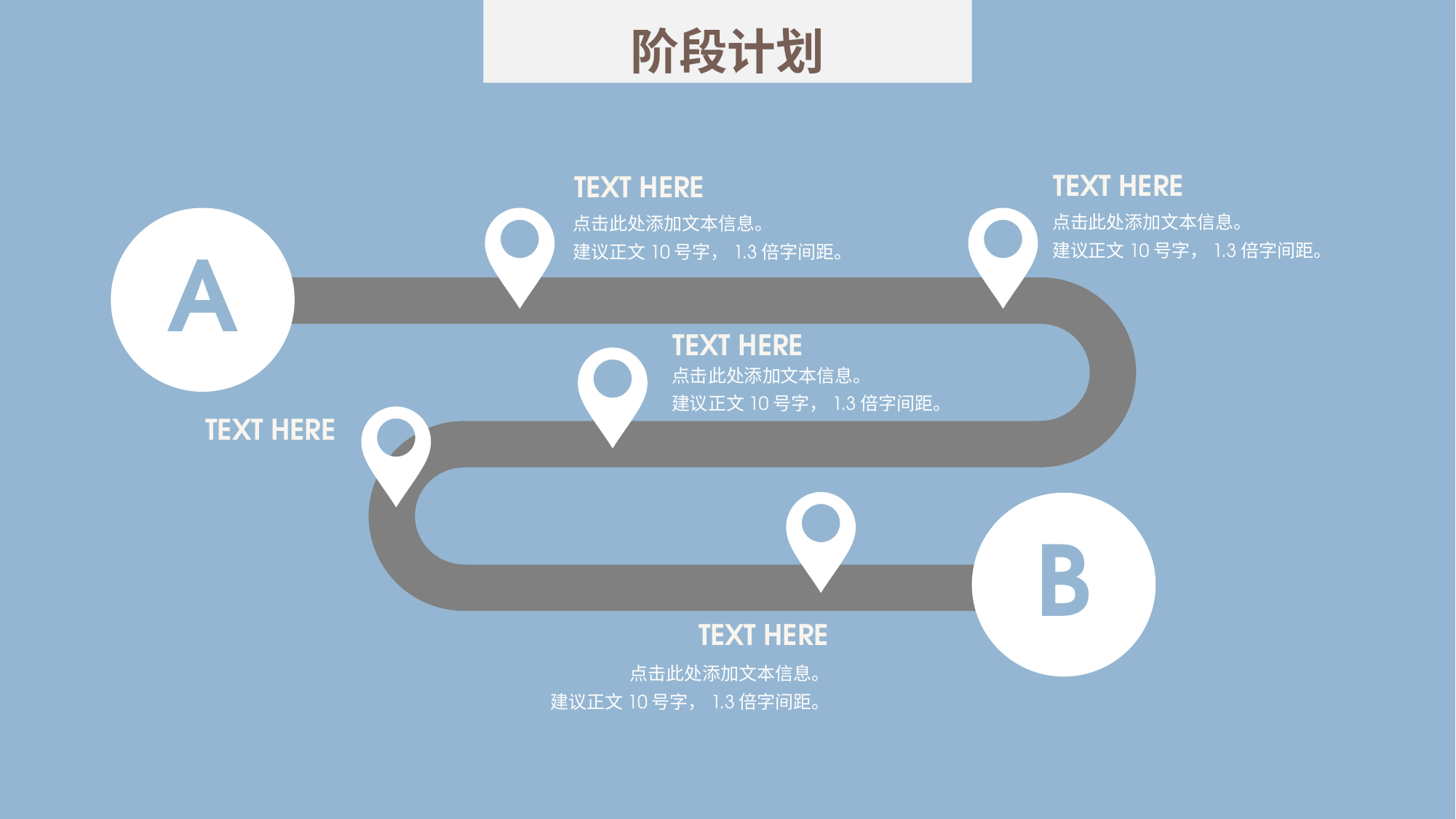

阶段计划
TEXT HERE
TEXT HERE
点击此处添加文本信息。
建议正文10号字，1.3倍字间距。
点击此处添加文本信息。
建议正文10号字，1.3倍字间距。

A

TEXT HERE

点击此处添加文本信息。
建议正文10号字，1.3倍字间距。
TEXT HERE

B

TEXT HERE
点击此处添加文本信息。
建议正文10号字，1.3倍字间距。